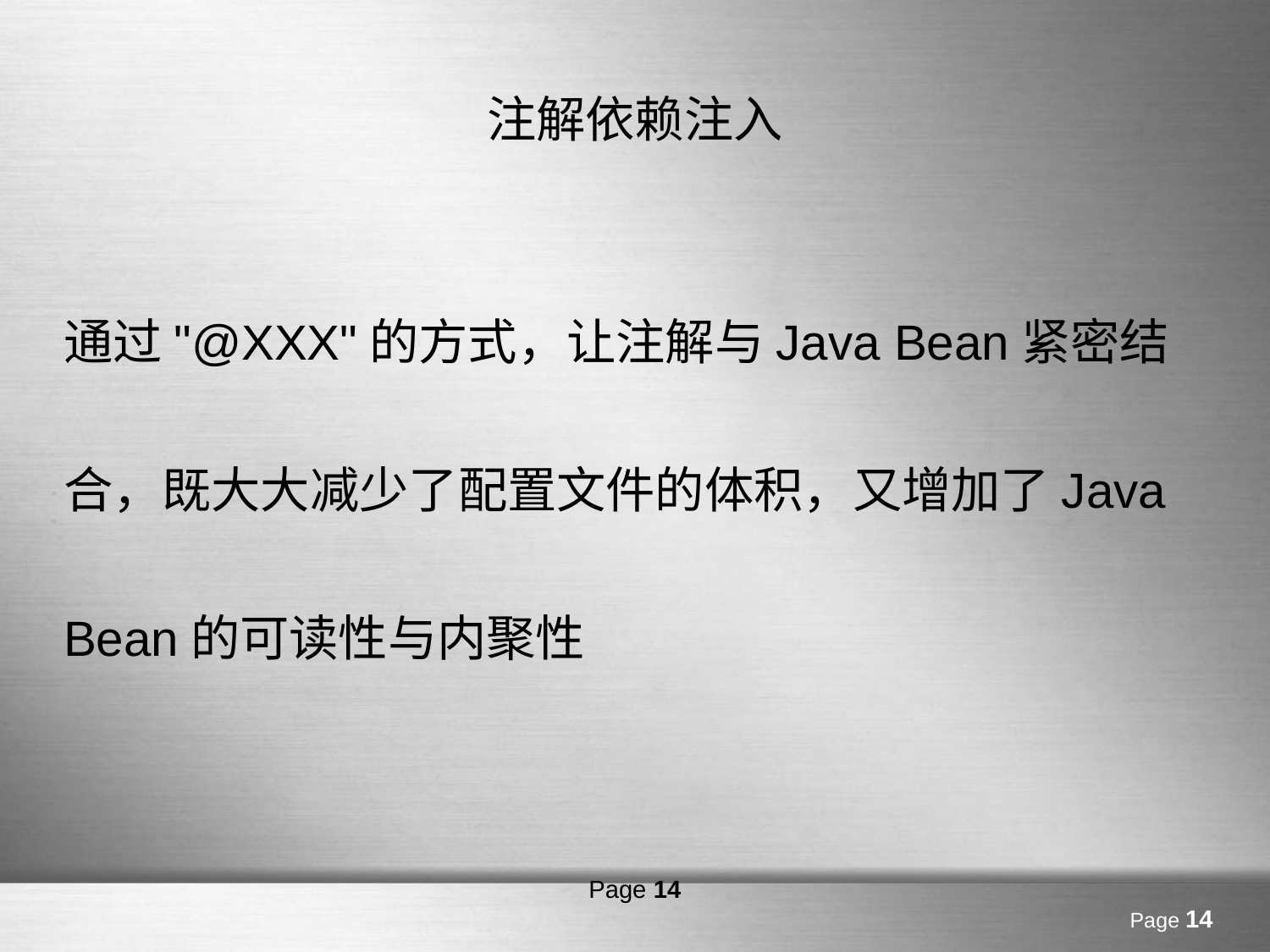

# 注解依赖注入
通过"@XXX"的方式，让注解与Java Bean紧密结合，既大大减少了配置文件的体积，又增加了Java Bean的可读性与内聚性
Page 14